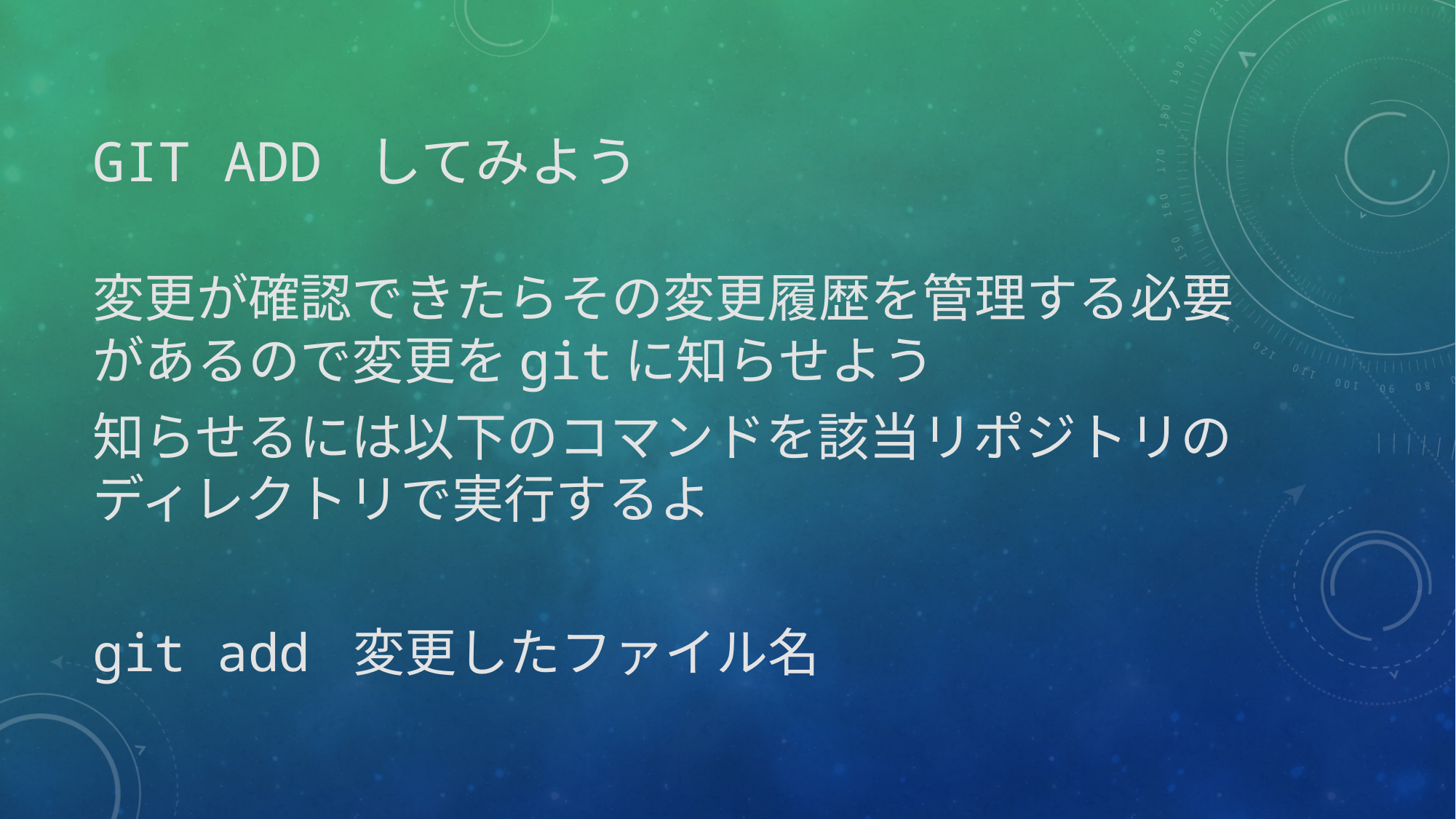

# git add してみよう
変更が確認できたらその変更履歴を管理する必要があるので変更をgitに知らせよう
知らせるには以下のコマンドを該当リポジトリの
ディレクトリで実行するよ

git add 変更したファイル名